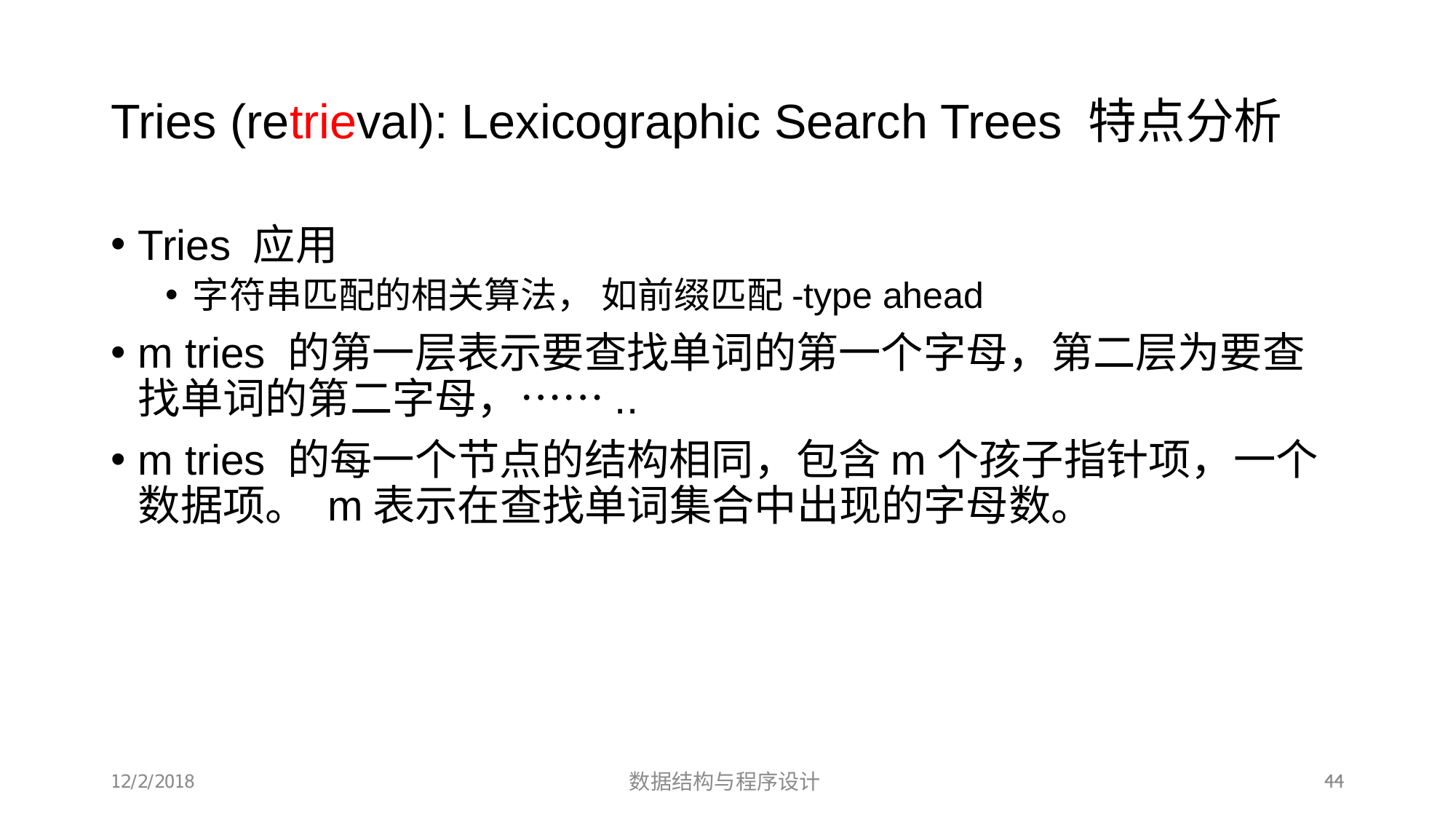

# Tries (retrieval): Lexicographic Search Trees 特点分析
Tries 应用
字符串匹配的相关算法， 如前缀匹配-type ahead
m tries 的第一层表示要查找单词的第一个字母，第二层为要查找单词的第二字母，……..
m tries 的每一个节点的结构相同，包含m个孩子指针项，一个数据项。 m表示在查找单词集合中出现的字母数。
12/2/2018
数据结构与程序设计
44